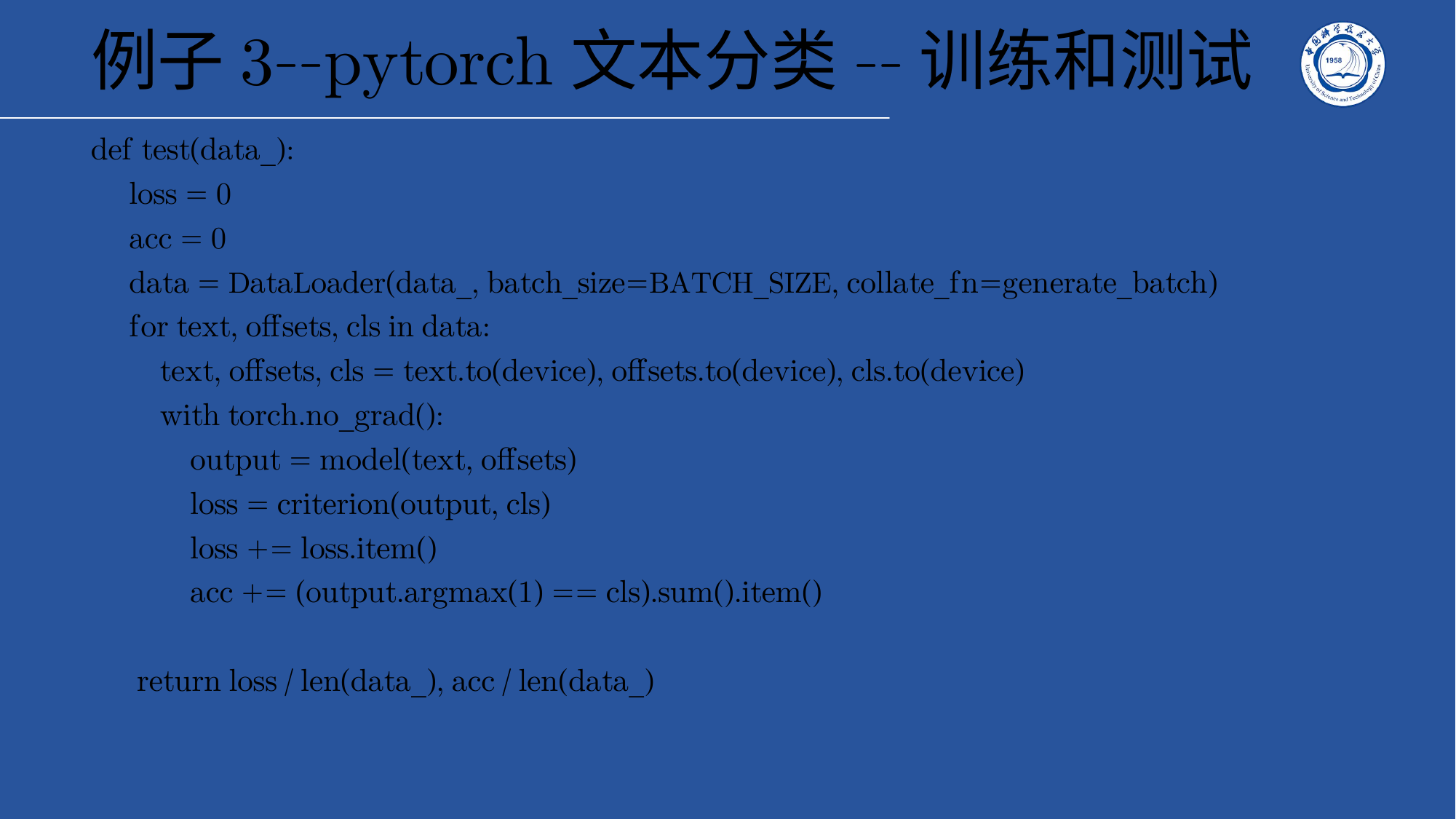

# 例子3--pytorch文本分类--训练和测试
51
def test(data_):
     loss = 0
     acc = 0
     data = DataLoader(data_, batch_size=BATCH_SIZE, collate_fn=generate_batch)
     for text, offsets, cls in data:
         text, offsets, cls = text.to(device), offsets.to(device), cls.to(device)
         with torch.no_grad():
             output = model(text, offsets)
             loss = criterion(output, cls)
             loss += loss.item()
             acc += (output.argmax(1) == cls).sum().item()

      return loss / len(data_), acc / len(data_)